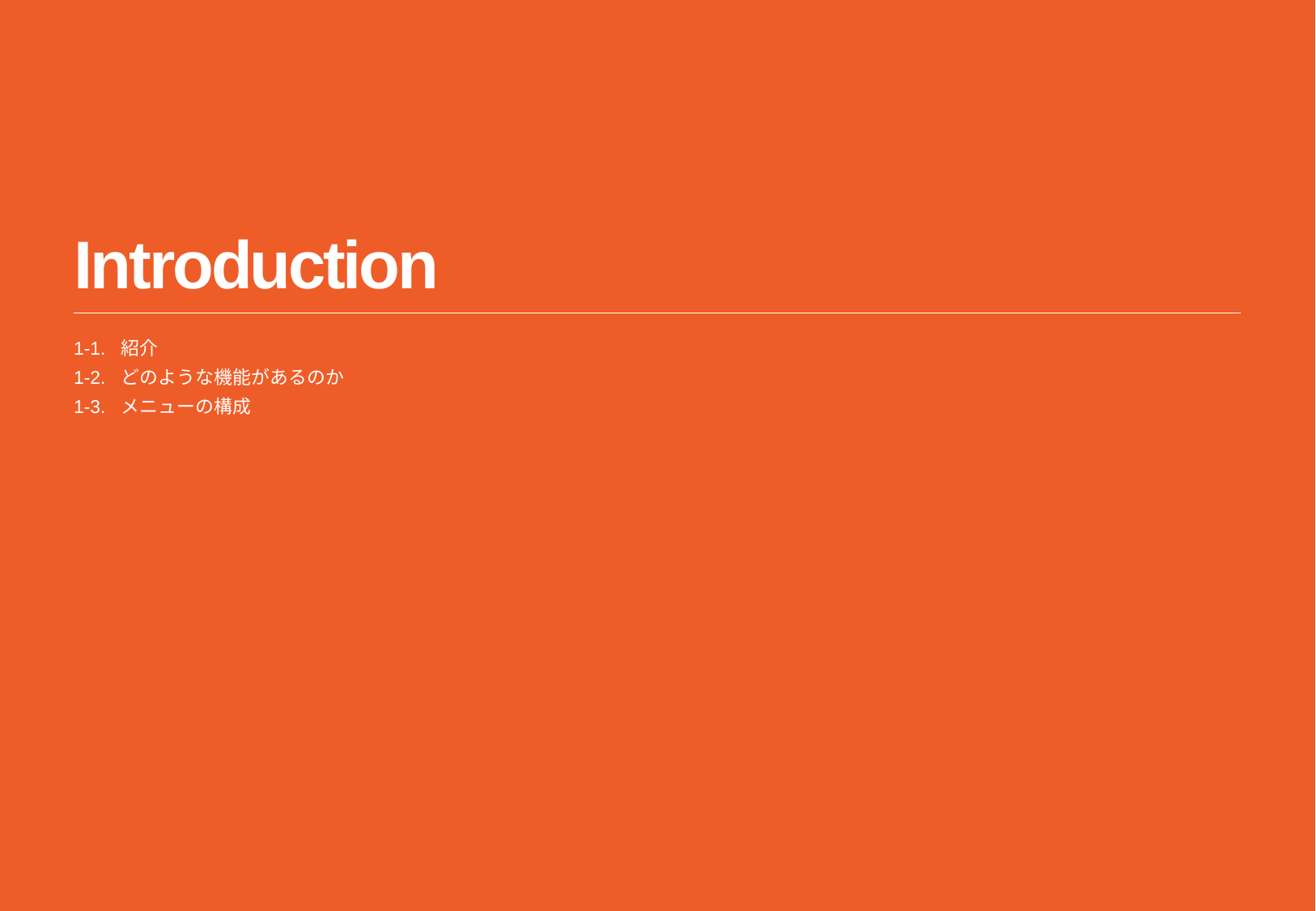

5/5
# Introduction
1-1.  紹介
1-2.  どのような機能があるのか
1-3.  メニューの構成